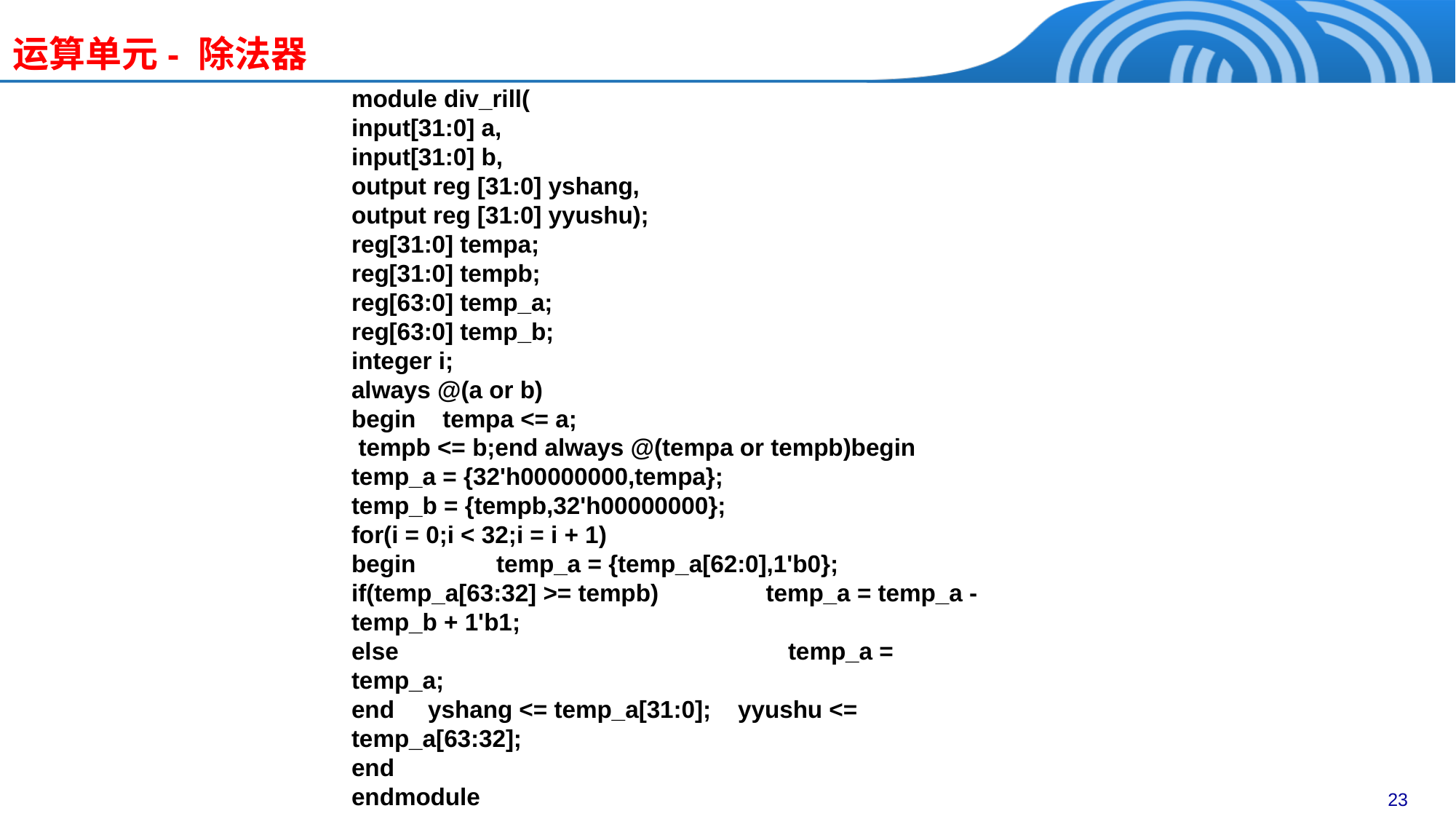

# 运算单元- 除法器
module div_rill(
input[31:0] a,
input[31:0] b,
output reg [31:0] yshang,
output reg [31:0] yyushu);
reg[31:0] tempa;
reg[31:0] tempb;
reg[63:0] temp_a;
reg[63:0] temp_b;
integer i;
always @(a or b)
begin    tempa <= a;
 tempb <= b;end always @(tempa or tempb)begin    temp_a = {32'h00000000,tempa};
temp_b = {tempb,32'h00000000};
for(i = 0;i < 32;i = i + 1)
begin            temp_a = {temp_a[62:0],1'b0};            if(temp_a[63:32] >= tempb)                temp_a = temp_a - temp_b + 1'b1;
else				temp_a = temp_a;
end     yshang <= temp_a[31:0];    yyushu <= temp_a[63:32];
end
endmodule